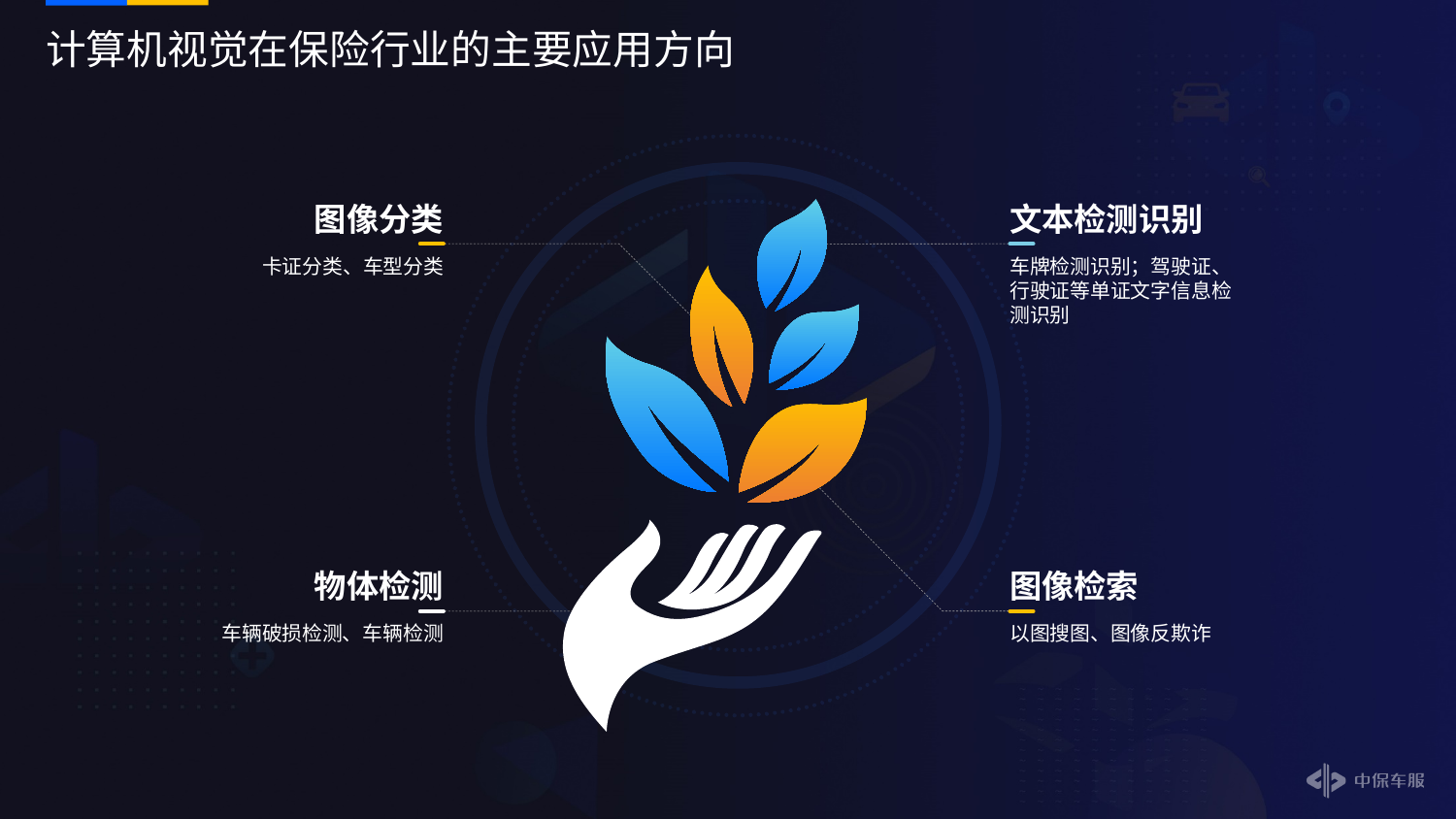

# 计算机视觉在保险行业的主要应用方向

图像分类
卡证分类、车型分类
文本检测识别
车牌检测识别；驾驶证、行驶证等单证文字信息检测识别

图像检索
物体检测

以图搜图、图像反欺诈
车辆破损检测、车辆检测